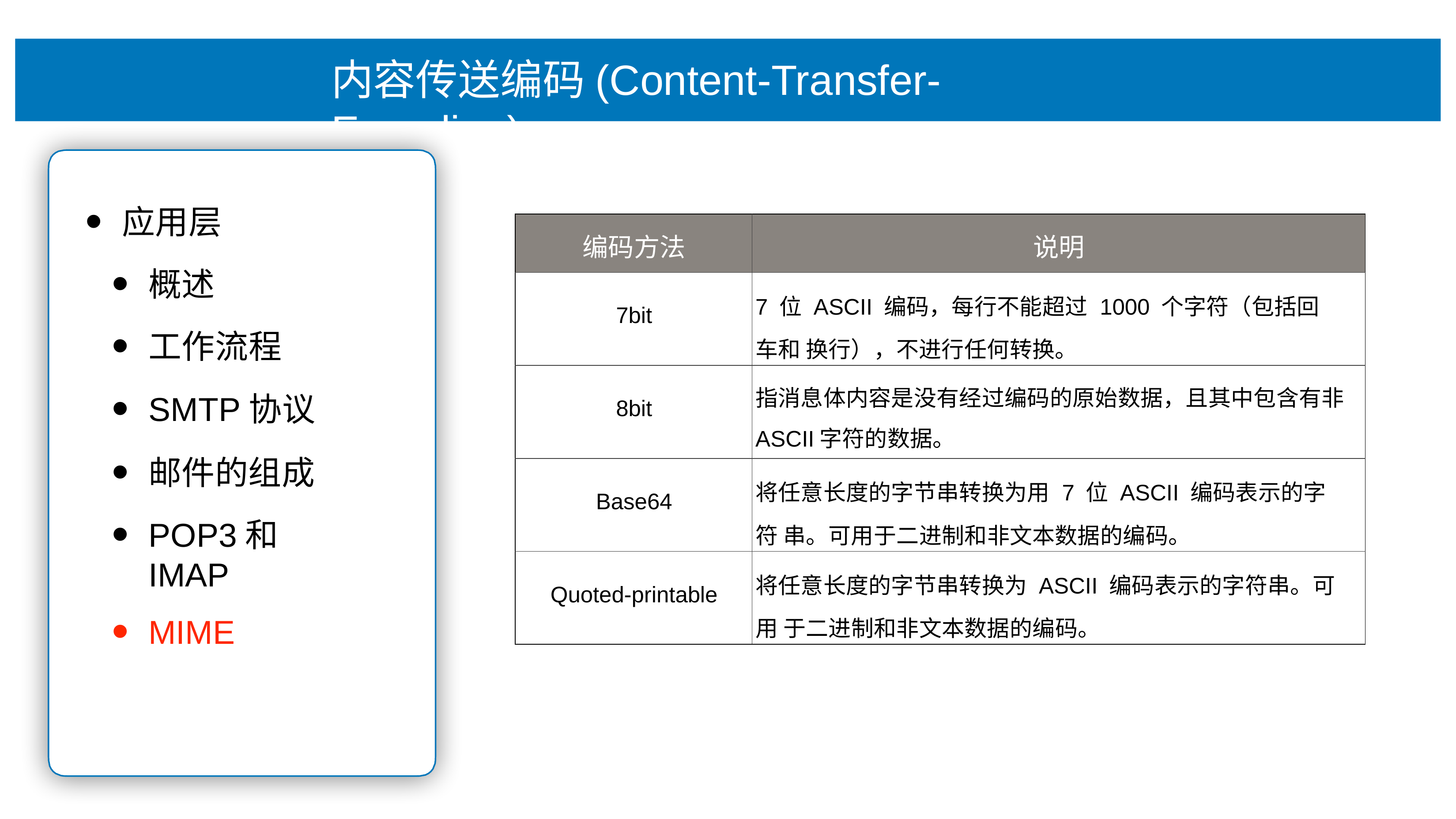

# 内容传送编码(Content-Transfer-Encoding)

应⽤层
概述
⼯作流程
SMTP协议
邮件的组成
POP3和IMAP
MIME
| 编码⽅法 | 说明 |
| --- | --- |
| 7bit | 7 位ASCII 编码，每⾏不能超过 1000 个字符（包括回⻋和 换⾏），不进⾏任何转换。 |
| 8bit | 指消息体内容是没有经过编码的原始数据，且其中包含有⾮ ASCII字符的数据。 |
| Base64 | 将任意⻓度的字节串转换为⽤ 7 位ASCII 编码表示的字符 串。可⽤于⼆进制和⾮⽂本数据的编码。 |
| Quoted-printable | 将任意⻓度的字节串转换为ASCII 编码表示的字符串。可⽤ 于⼆进制和⾮⽂本数据的编码。 |